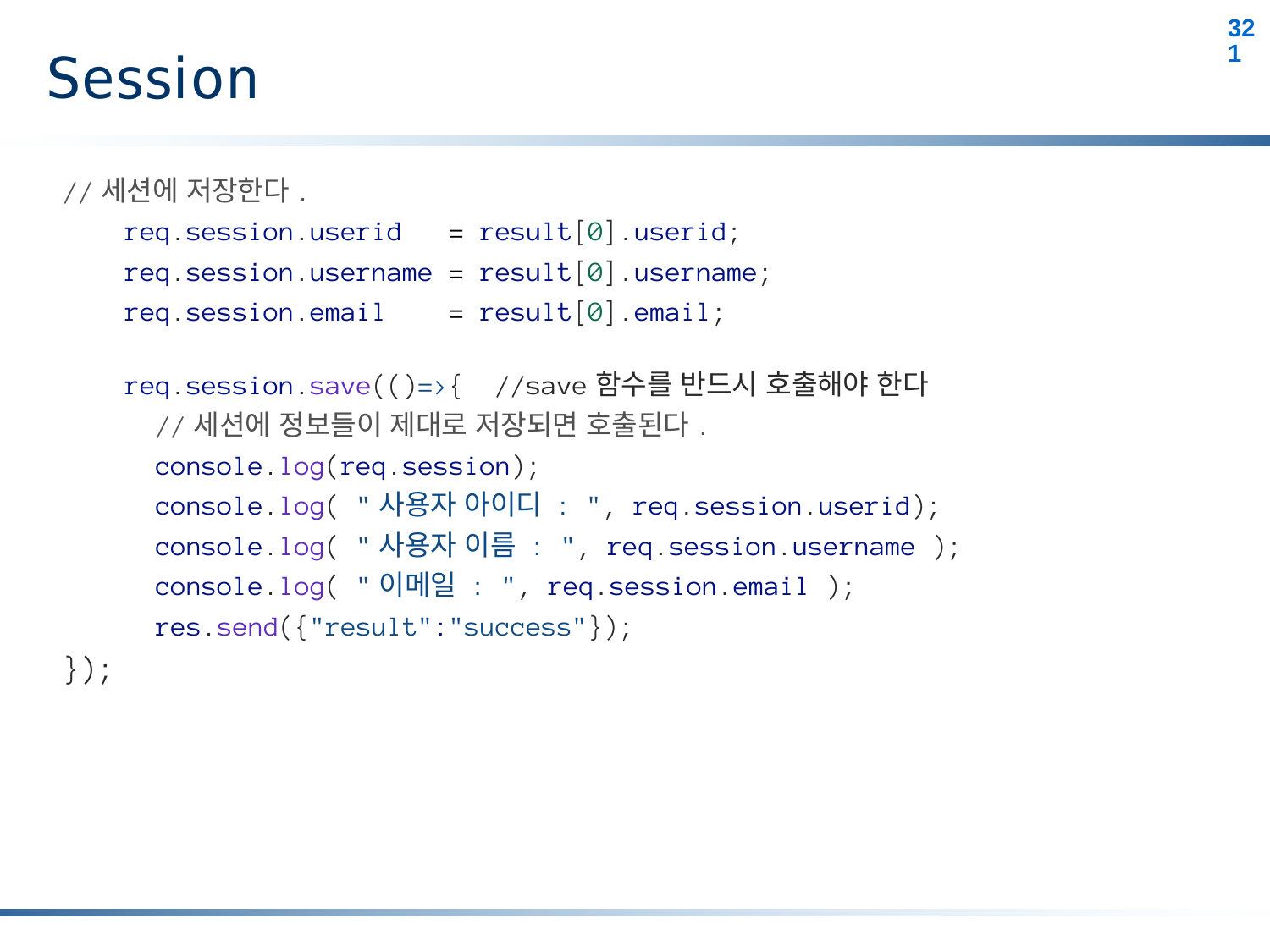

# Session
//세션에 저장한다.
    req.session.userid   = result[0].userid;
    req.session.username = result[0].username;
    req.session.email    = result[0].email;
    req.session.save(()=>{  //save함수를 반드시 호출해야 한다
      //세션에 정보들이 제대로 저장되면 호출된다.
      console.log(req.session);
      console.log( "사용자 아이디 : ", req.session.userid);
      console.log( "사용자 이름 : ", req.session.username );
      console.log( "이메일 : ", req.session.email );
      res.send({"result":"success"});
});